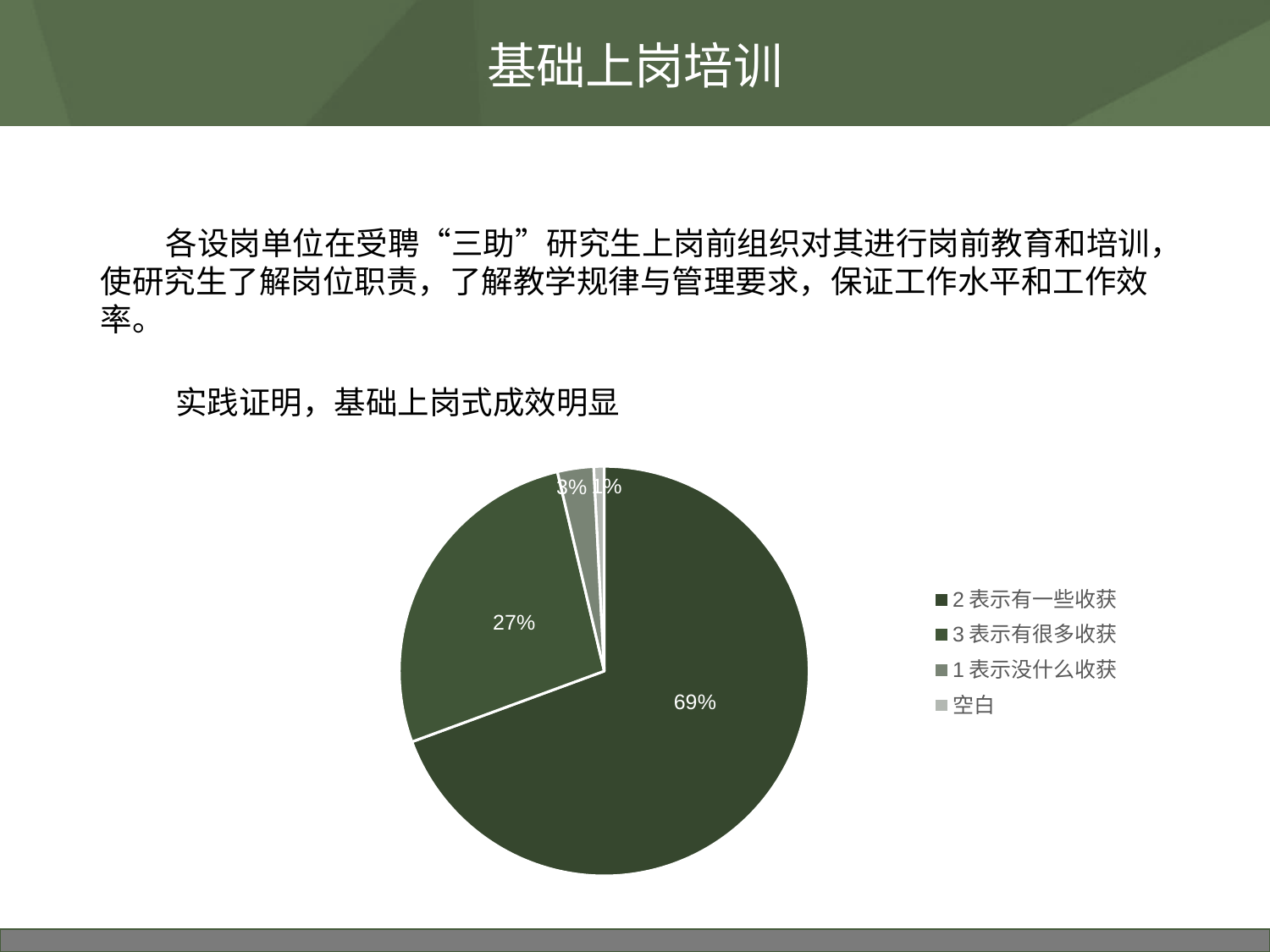

基础上岗培训
        各设岗单位在受聘“三助”研究生上岗前组织对其进行岗前教育和培训，使研究生了解岗位职责，了解教学规律与管理要求，保证工作水平和工作效率。

实践证明，基础上岗式成效明显

### Chart

| Category | 汇总 |
|---|---|
| 2表示有一些收获 | 170.0 |
| 3表示有很多收获 | 66.0 |
| 1表示没什么收获 | 7.0 |
| 空白 | 2.0 |